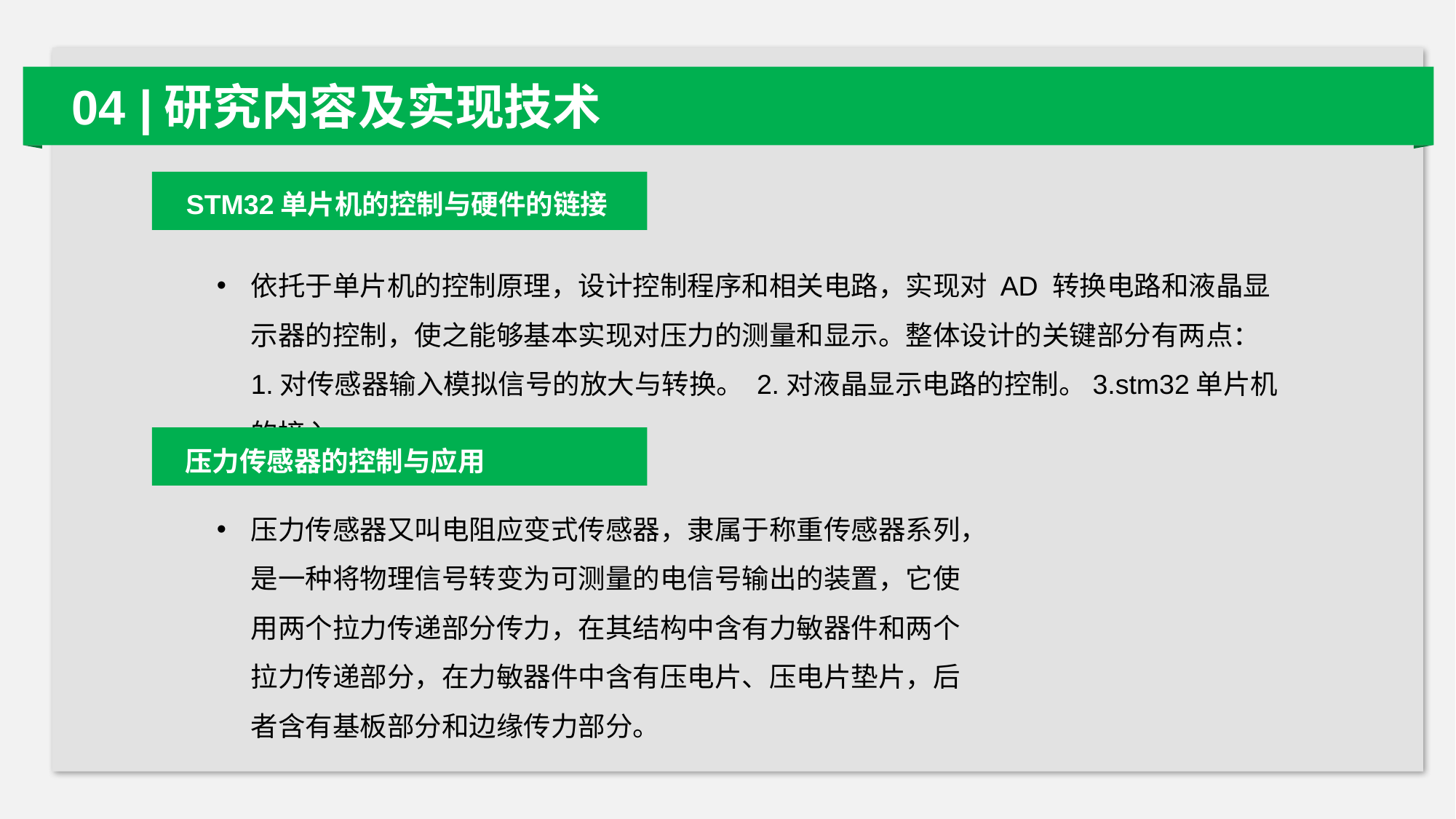

04 |研究内容及实现技术

STM32单片机的控制与硬件的链接
依托于单片机的控制原理，设计控制程序和相关电路，实现对 AD 转换电路和液晶显示器的控制，使之能够基本实现对压力的测量和显示。整体设计的关键部分有两点： 1.对传感器输入模拟信号的放大与转换。 2.对液晶显示电路的控制。3.stm32单片机的接入。

压力传感器的控制与应用
压力传感器又叫电阻应变式传感器，隶属于称重传感器系列，是一种将物理信号转变为可测量的电信号输出的装置，它使用两个拉力传递部分传力，在其结构中含有力敏器件和两个拉力传递部分，在力敏器件中含有压电片、压电片垫片，后者含有基板部分和边缘传力部分。